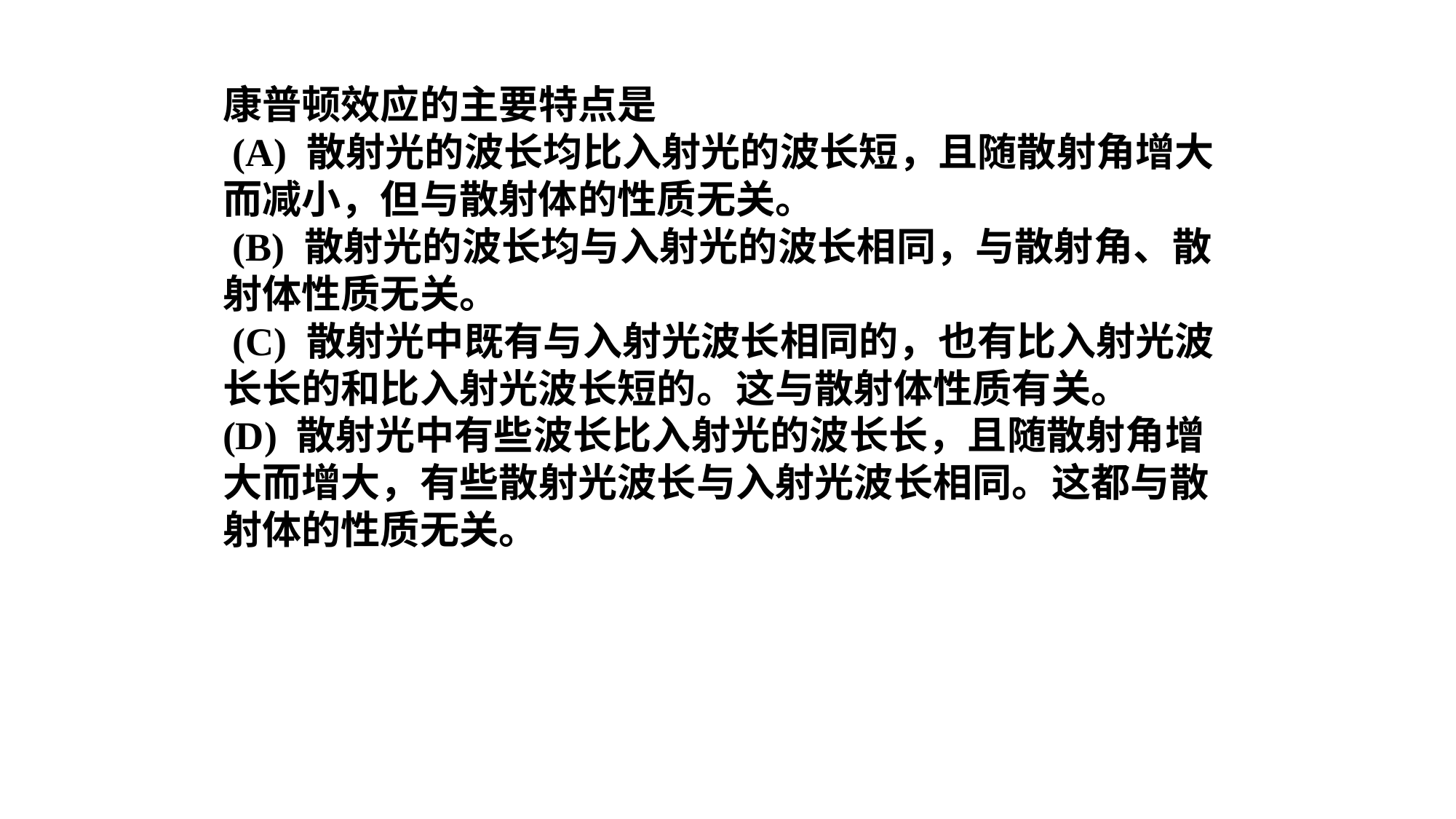

康普顿效应的主要特点是
 (A) 散射光的波长均比入射光的波长短，且随散射角增大而减小，但与散射体的性质无关。
 (B) 散射光的波长均与入射光的波长相同，与散射角、散射体性质无关。
 (C) 散射光中既有与入射光波长相同的，也有比入射光波长长的和比入射光波长短的。这与散射体性质有关。
(D) 散射光中有些波长比入射光的波长长，且随散射角增大而增大，有些散射光波长与入射光波长相同。这都与散射体的性质无关。